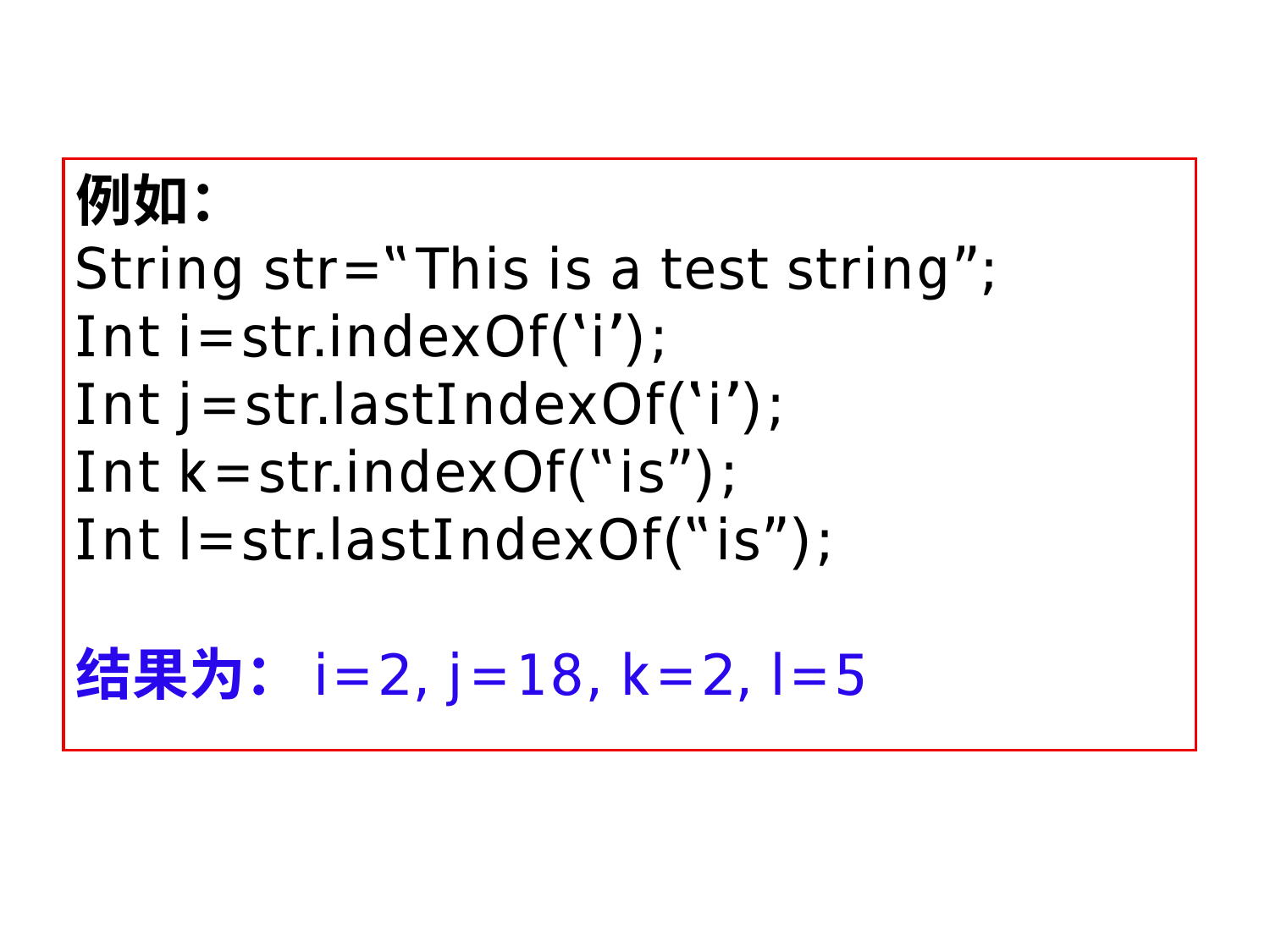

例如：
String str=“This is a test string”;
Int i=str.indexOf(‘i’);
Int j=str.lastIndexOf(‘i’);
Int k=str.indexOf(“is”);
Int l=str.lastIndexOf(“is”);

结果为：i=2, j=18, k=2, l=5